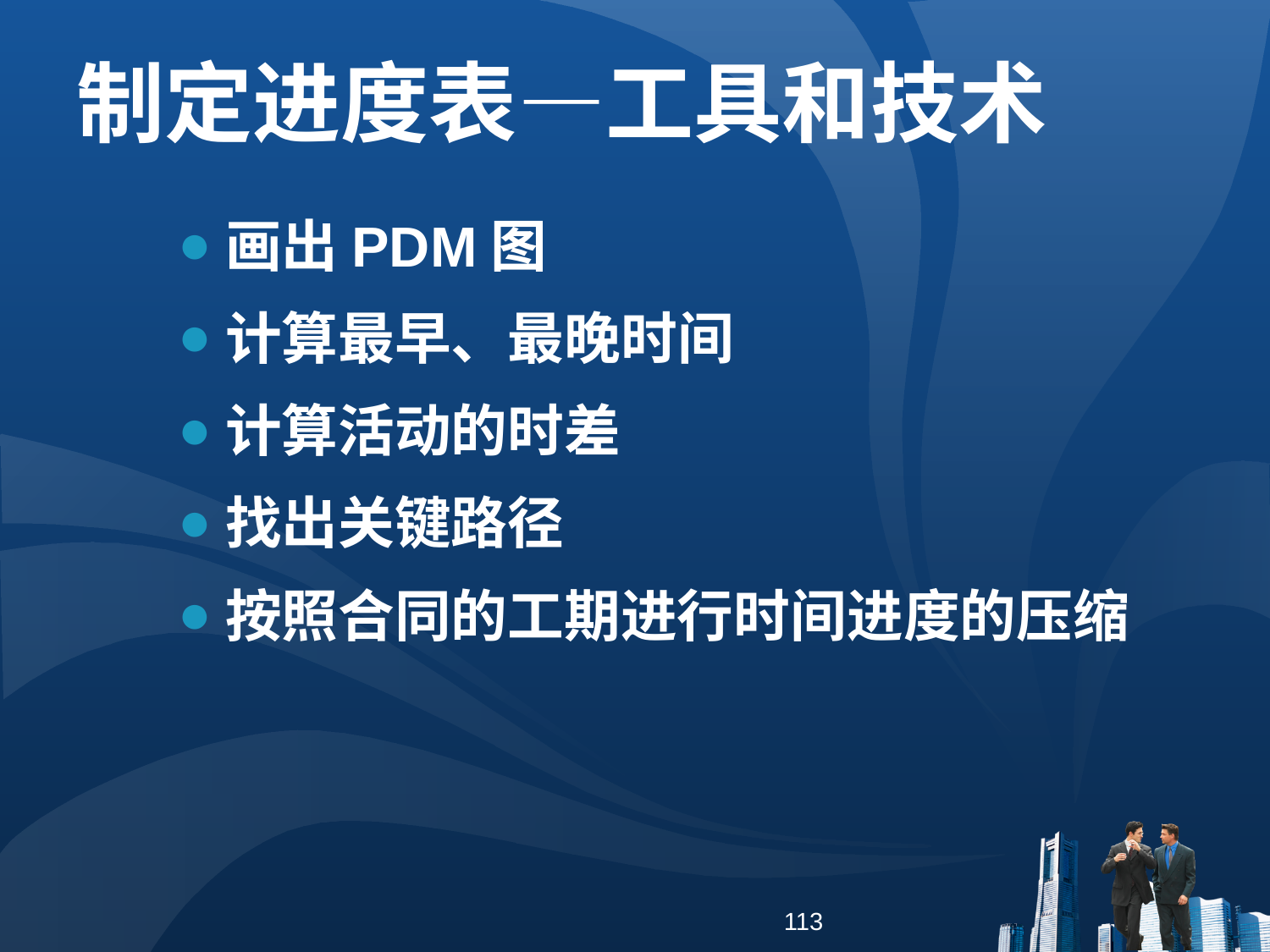

制定进度表—工具和技术
画出PDM图
计算最早、最晚时间
计算活动的时差
找出关键路径
按照合同的工期进行时间进度的压缩

113